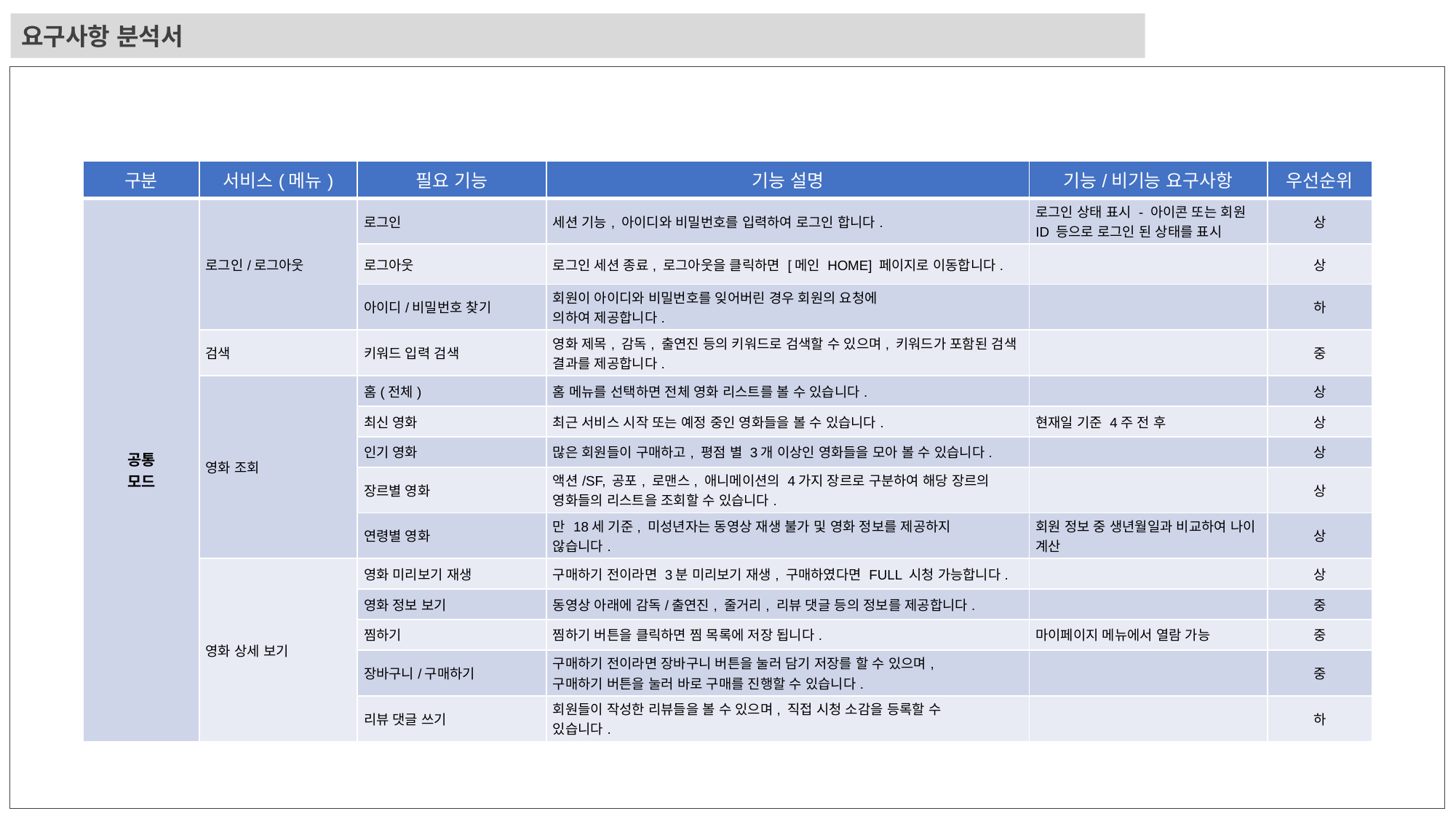

요구사항 분석서

| 구분 | 서비스(메뉴) | 필요 기능 | 기능 설명 | 기능/비기능 요구사항 | 우선순위 |
| --- | --- | --- | --- | --- | --- |
| 공통 모드 | 로그인/로그아웃 | 로그인 | 세션 기능, 아이디와 비밀번호를 입력하여 로그인 합니다. | 로그인 상태 표시 - 아이콘 또는 회원ID 등으로 로그인 된 상태를 표시 | 상 |
|  |  | 로그아웃 | 로그인 세션 종료, 로그아웃을 클릭하면 [메인 HOME] 페이지로 이동합니다. |  | 상 |
|  |  | 아이디/비밀번호 찾기 | 회원이 아이디와 비밀번호를 잊어버린 경우 회원의 요청에 의하여 제공합니다. |  | 하 |
|  | 검색 | 키워드 입력 검색 | 영화 제목, 감독, 출연진 등의 키워드로 검색할 수 있으며, 키워드가 포함된 검색 결과를 제공합니다. |  | 중 |
|  | 영화 조회 | 홈(전체) | 홈 메뉴를 선택하면 전체 영화 리스트를 볼 수 있습니다. |  | 상 |
|  |  | 최신 영화 | 최근 서비스 시작 또는 예정 중인 영화들을 볼 수 있습니다. | 현재일 기준 4주 전 후 | 상 |
|  |  | 인기 영화 | 많은 회원들이 구매하고, 평점 별 3개 이상인 영화들을 모아 볼 수 있습니다. |  | 상 |
|  |  | 장르별 영화 | 액션/SF, 공포, 로맨스, 애니메이션의 4가지 장르로 구분하여 해당 장르의 영화들의 리스트을 조회할 수 있습니다. |  | 상 |
|  |  | 연령별 영화 | 만 18세 기준, 미성년자는 동영상 재생 불가 및 영화 정보를 제공하지 않습니다. | 회원 정보 중 생년월일과 비교하여 나이 계산 | 상 |
|  | 영화 상세 보기 | 영화 미리보기 재생 | 구매하기 전이라면 3분 미리보기 재생, 구매하였다면 FULL 시청 가능합니다. |  | 상 |
|  |  | 영화 정보 보기 | 동영상 아래에 감독/출연진, 줄거리, 리뷰 댓글 등의 정보를 제공합니다. |  | 중 |
|  |  | 찜하기 | 찜하기 버튼을 클릭하면 찜 목록에 저장 됩니다. | 마이페이지 메뉴에서 열람 가능 | 중 |
|  |  | 장바구니/구매하기 | 구매하기 전이라면 장바구니 버튼을 눌러 담기 저장를 할 수 있으며, 구매하기 버튼을 눌러 바로 구매를 진행할 수 있습니다. |  | 중 |
|  |  | 리뷰 댓글 쓰기 | 회원들이 작성한 리뷰들을 볼 수 있으며, 직접 시청 소감을 등록할 수 있습니다. |  | 하 |